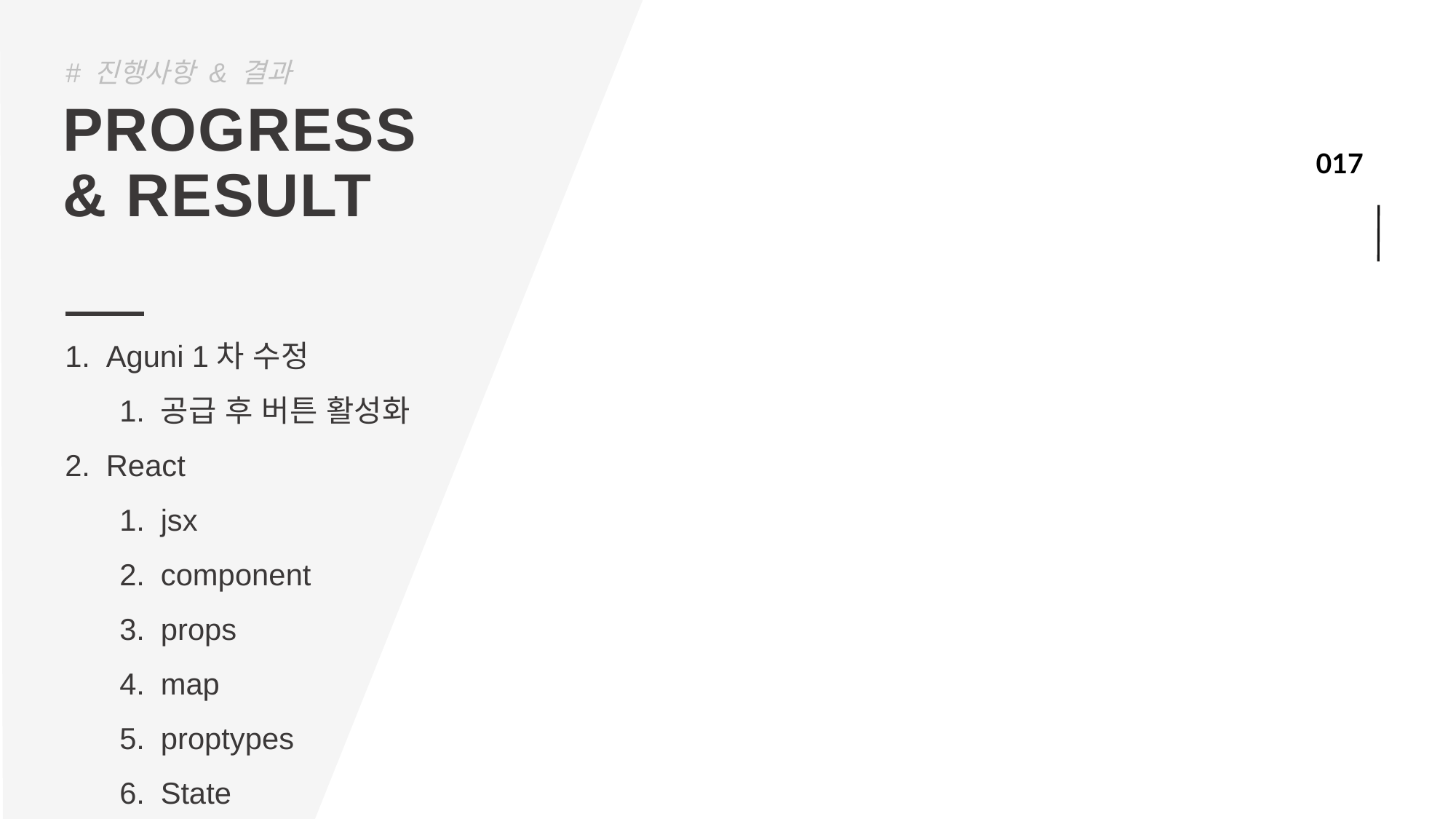

# 진행사항 & 결과
PROGRESS
& RESULT
Aguni 1차 수정
공급 후 버튼 활성화
React
jsx
component
props
map
proptypes
State